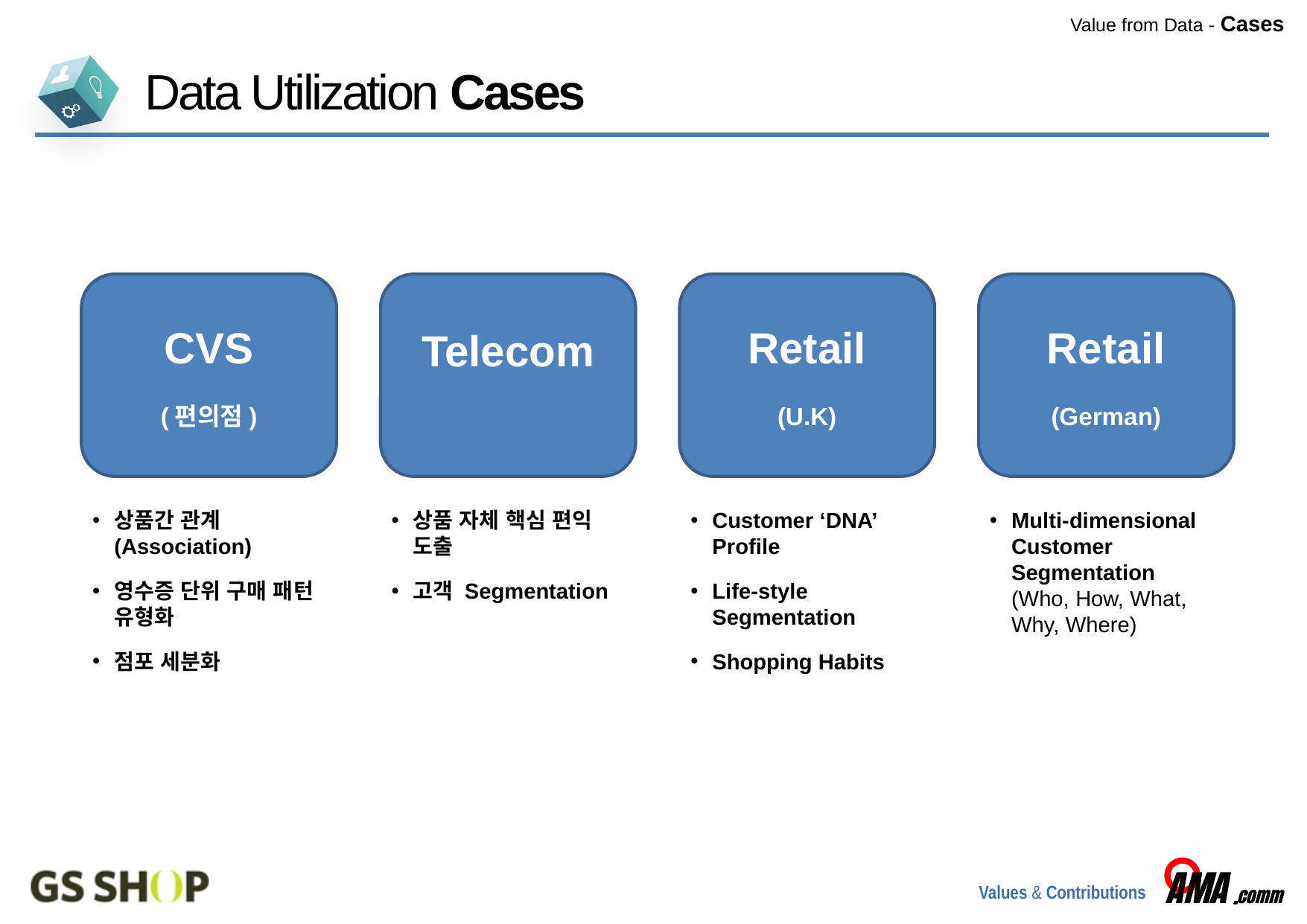

Value from Data - Cases
Data Utilization Cases
CVS
(편의점)
Telecom
Retail
(U.K)
Retail
(German)
상품간 관계
(Association)
영수증 단위 구매 패턴
유형화
점포 세분화
상품 자체 핵심 편익 도출
고객 Segmentation
Customer ‘DNA’ Profile
Life-style Segmentation
Shopping Habits
Multi-dimensional Customer Segmentation
(Who, How, What, Why, Where)